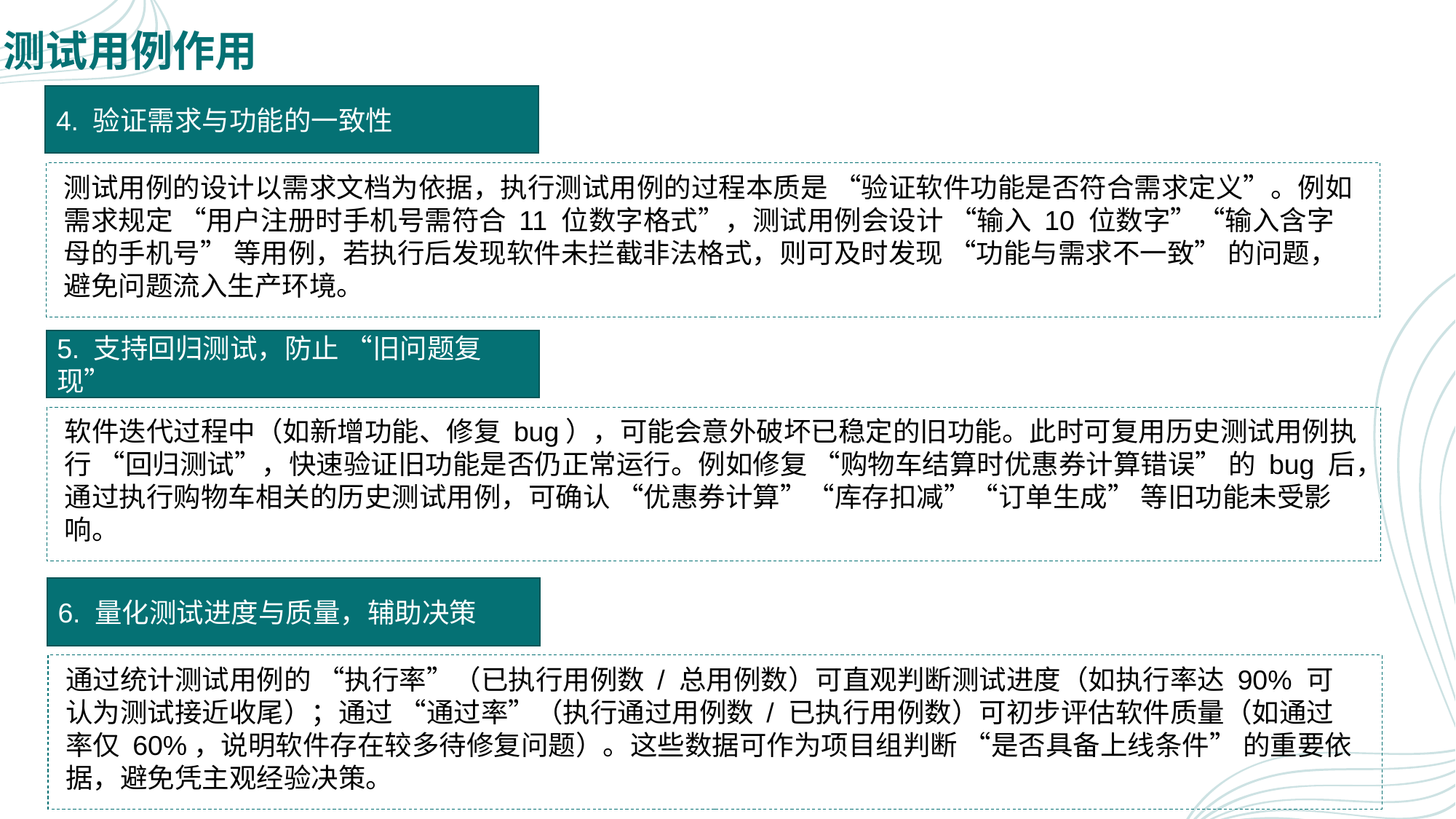

# 测试用例作用
4. 验证需求与功能的一致性

测试用例的设计以需求文档为依据，执行测试用例的过程本质是 “验证软件功能是否符合需求定义”。例如需求规定 “用户注册时手机号需符合 11 位数字格式”，测试用例会设计 “输入 10 位数字”“输入含字母的手机号” 等用例，若执行后发现软件未拦截非法格式，则可及时发现 “功能与需求不一致” 的问题，避免问题流入生产环境。
5. 支持回归测试，防止 “旧问题复现”

软件迭代过程中（如新增功能、修复 bug），可能会意外破坏已稳定的旧功能。此时可复用历史测试用例执行 “回归测试”，快速验证旧功能是否仍正常运行。例如修复 “购物车结算时优惠券计算错误” 的 bug 后，通过执行购物车相关的历史测试用例，可确认 “优惠券计算”“库存扣减”“订单生成” 等旧功能未受影响。
6. 量化测试进度与质量，辅助决策

通过统计测试用例的 “执行率”（已执行用例数 / 总用例数）可直观判断测试进度（如执行率达 90% 可认为测试接近收尾）；通过 “通过率”（执行通过用例数 / 已执行用例数）可初步评估软件质量（如通过率仅 60%，说明软件存在较多待修复问题）。这些数据可作为项目组判断 “是否具备上线条件” 的重要依据，避免凭主观经验决策。